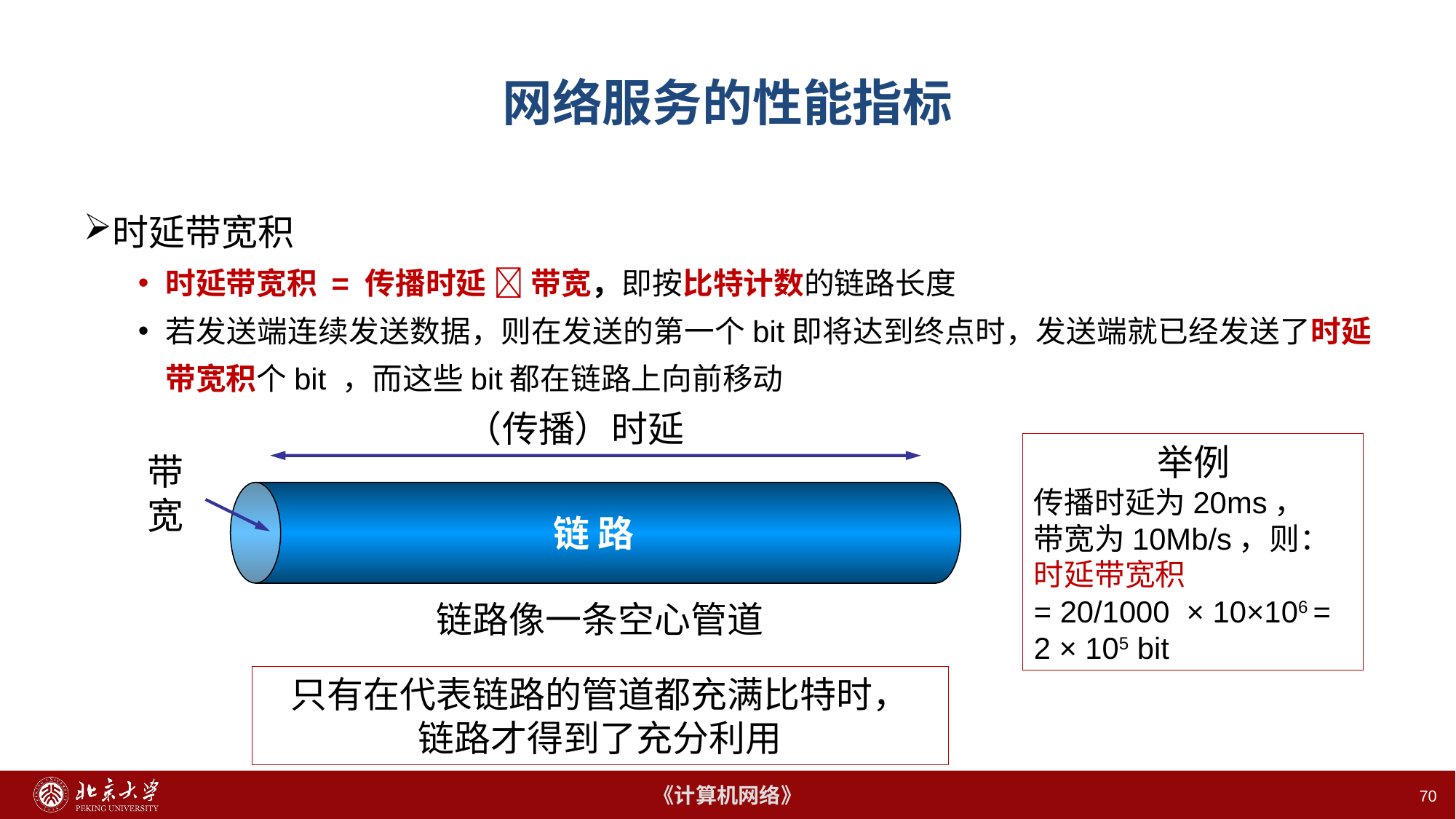

70
# 网络服务的性能指标
时延带宽积
时延带宽积 = 传播时延 × 带宽，即按比特计数的链路长度
若发送端连续发送数据，则在发送的第一个bit即将达到终点时，发送端就已经发送了时延带宽积个bit ，而这些bit都在链路上向前移动

（传播）时延
带宽

链 路
链路像一条空心管道
举例
传播时延为20ms，
带宽为10Mb/s，则：
时延带宽积
= 20/1000  × 10×106 = 2 × 105 bit
只有在代表链路的管道都充满比特时，
链路才得到了充分利用